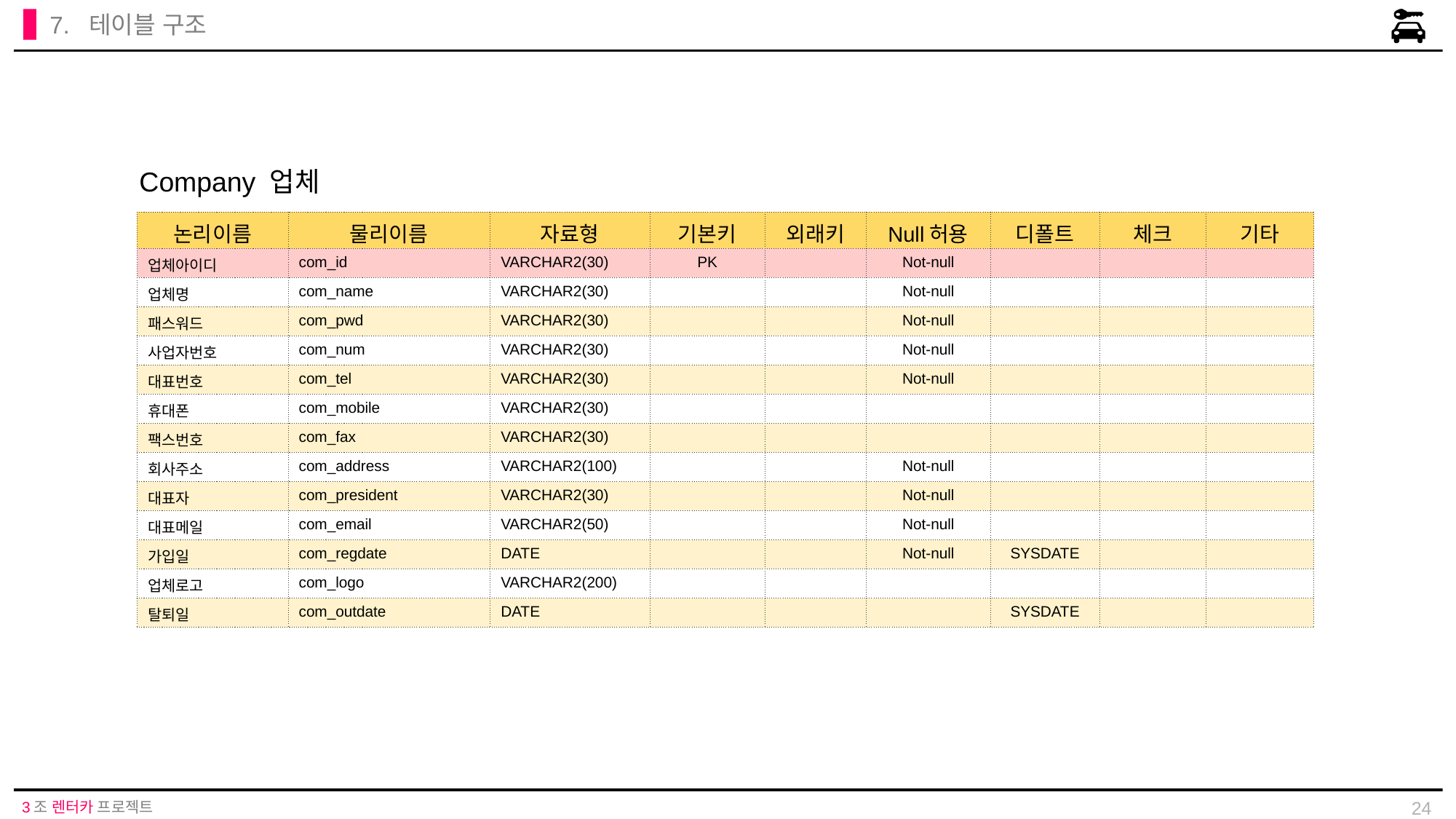

7.  테이블 구조
Company 업체
| 논리이름 | 물리이름 | 자료형 | 기본키 | 외래키 | Null허용 | 디폴트 | 체크 | 기타 |
| --- | --- | --- | --- | --- | --- | --- | --- | --- |
| 업체아이디 | com\_id | VARCHAR2(30) | PK |  | Not-null |  |  |  |
| 업체명 | com\_name | VARCHAR2(30) |  |  | Not-null |  |  |  |
| 패스워드 | com\_pwd | VARCHAR2(30) |  |  | Not-null |  |  |  |
| 사업자번호 | com\_num | VARCHAR2(30) |  |  | Not-null |  |  |  |
| 대표번호 | com\_tel | VARCHAR2(30) |  |  | Not-null |  |  |  |
| 휴대폰 | com\_mobile | VARCHAR2(30) |  |  |  |  |  |  |
| 팩스번호 | com\_fax | VARCHAR2(30) |  |  |  |  |  |  |
| 회사주소 | com\_address | VARCHAR2(100) |  |  | Not-null |  |  |  |
| 대표자 | com\_president | VARCHAR2(30) |  |  | Not-null |  |  |  |
| 대표메일 | com\_email | VARCHAR2(50) |  |  | Not-null |  |  |  |
| 가입일 | com\_regdate | DATE |  |  | Not-null | SYSDATE |  |  |
| 업체로고 | com\_logo | VARCHAR2(200) |  |  |  |  |  |  |
| 탈퇴일 | com\_outdate | DATE |  |  |  | SYSDATE |  |  |
24